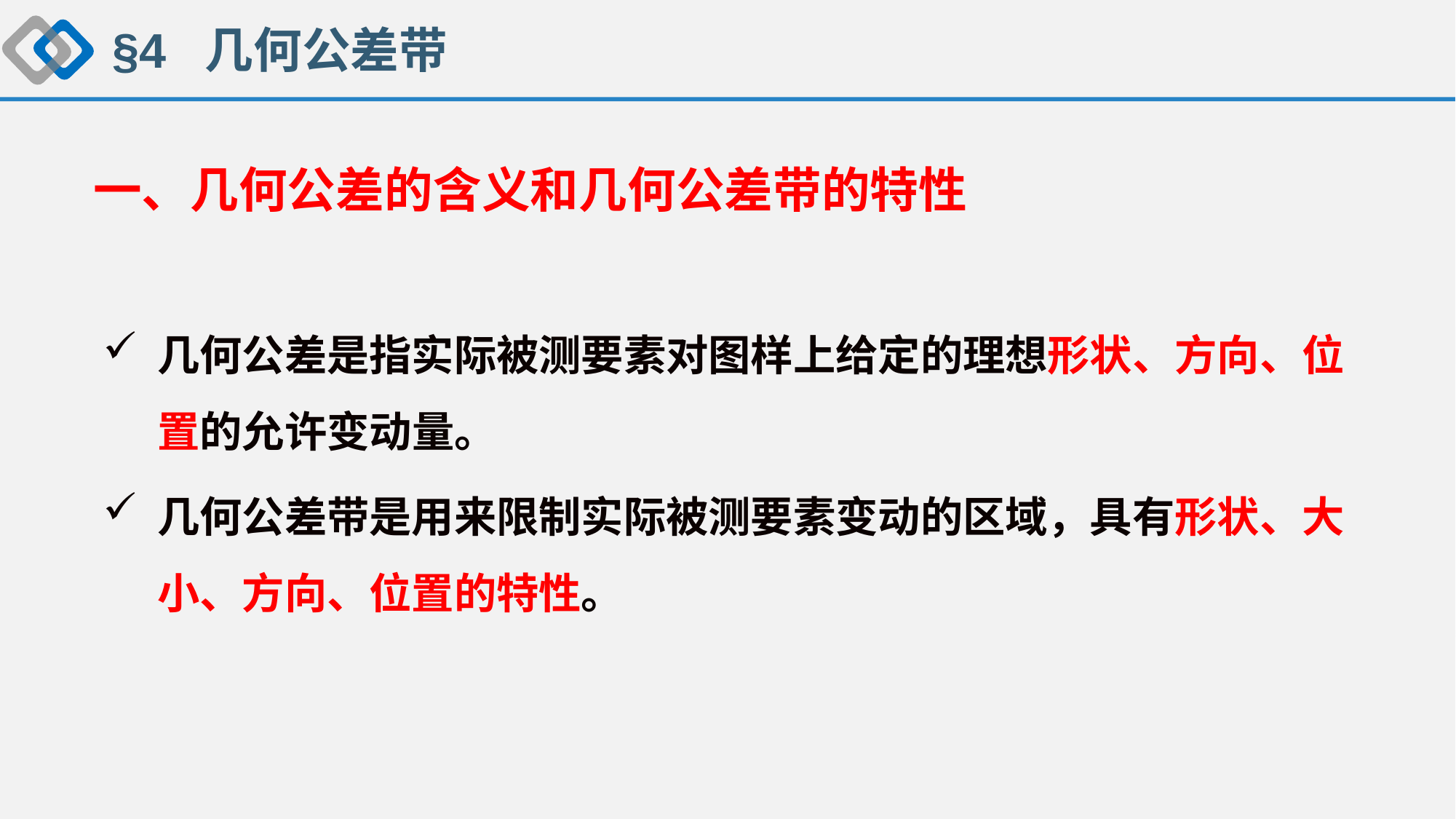

§4  几何公差带
   一、几何公差的含义和几何公差带的特性

几何公差是指实际被测要素对图样上给定的理想形状、方向、位置的允许变动量。
几何公差带是用来限制实际被测要素变动的区域，具有形状、大小、方向、位置的特性。